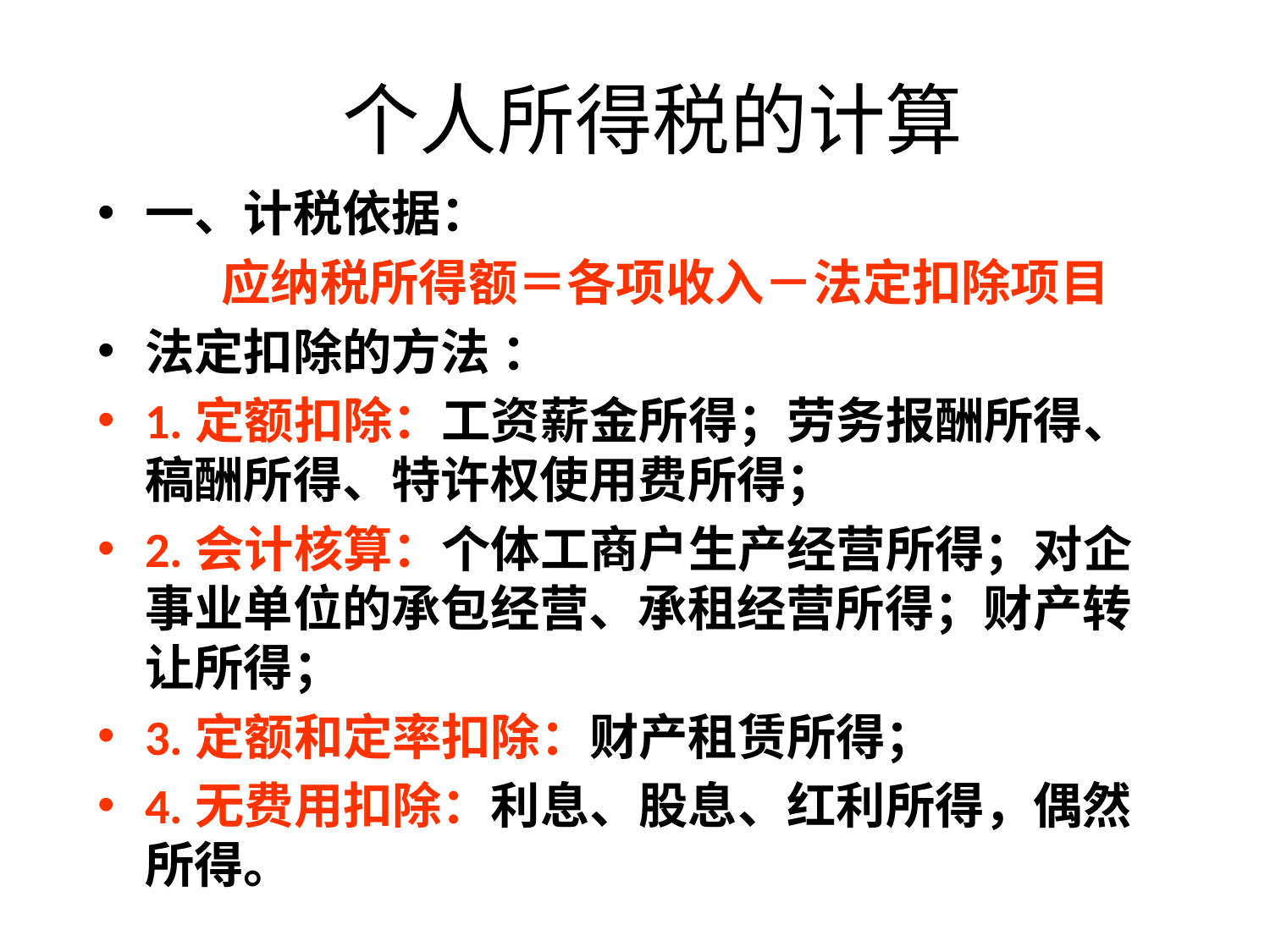

# 个人所得税的计算
一、计税依据：
          应纳税所得额＝各项收入－法定扣除项目
法定扣除的方法 ：
1.定额扣除：工资薪金所得；劳务报酬所得、稿酬所得、特许权使用费所得；
2.会计核算：个体工商户生产经营所得；对企事业单位的承包经营、承租经营所得；财产转让所得；
3.定额和定率扣除：财产租赁所得；
4.无费用扣除：利息、股息、红利所得，偶然所得。
19